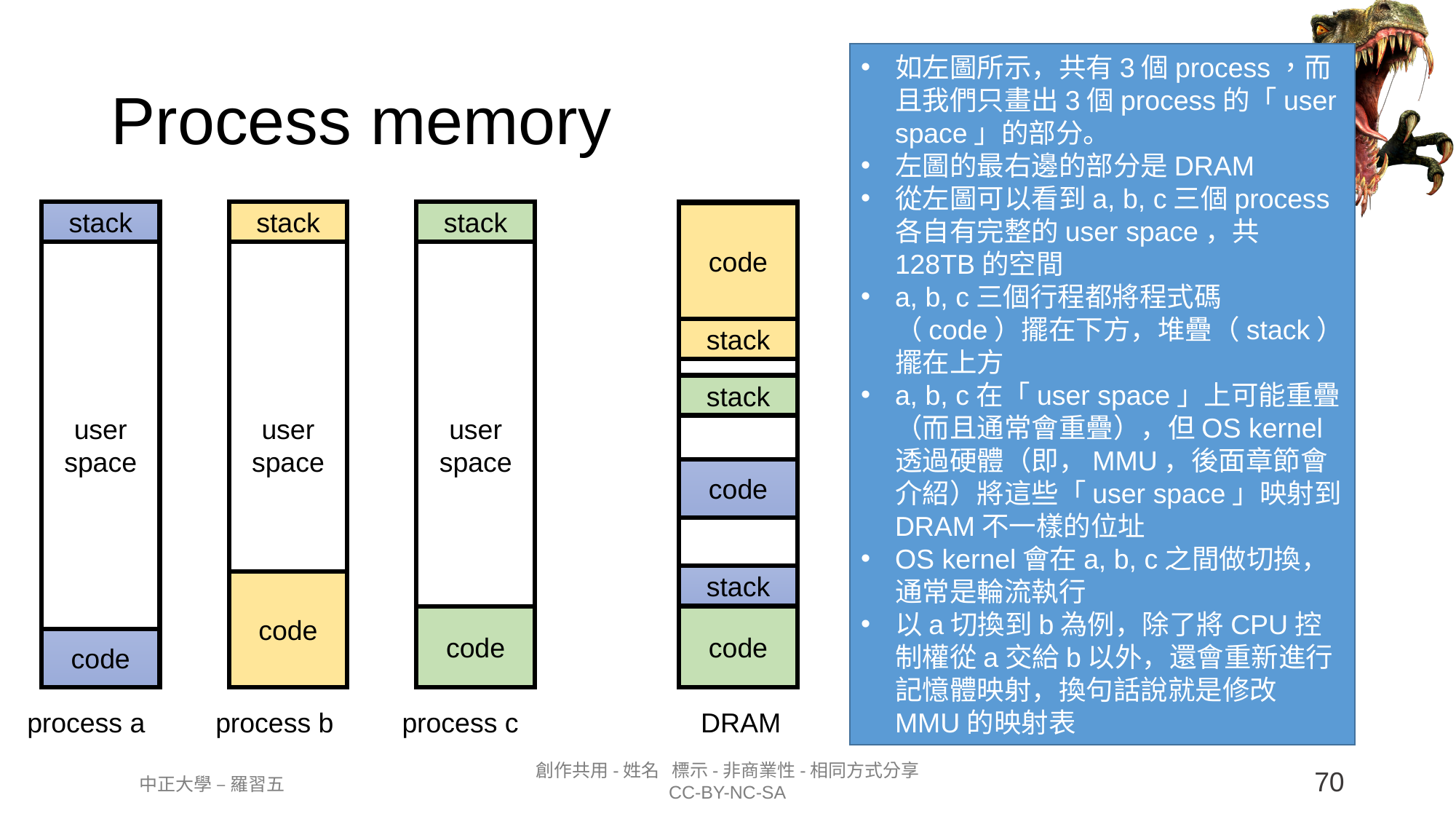

# Process memory
如左圖所示，共有3個process，而且我們只畫出3個process的「user space」的部分。
左圖的最右邊的部分是DRAM
從左圖可以看到a, b, c三個process各自有完整的user space，共128TB的空間
a, b, c三個行程都將程式碼（code）擺在下方，堆疊（stack）擺在上方
a, b, c在「user space」上可能重疊（而且通常會重疊），但OS kernel透過硬體（即，MMU，後面章節會介紹）將這些「user space」映射到DRAM不一樣的位址
OS kernel會在a, b, c之間做切換，通常是輪流執行
以a切換到b為例，除了將CPU控制權從a交給b以外，還會重新進行記憶體映射，換句話說就是修改MMU的映射表

stack
user
space
stack
user
space
user
space
stack
code
stack
stack
code
stack
code
code
code
code
process a
process b
process c
DRAM